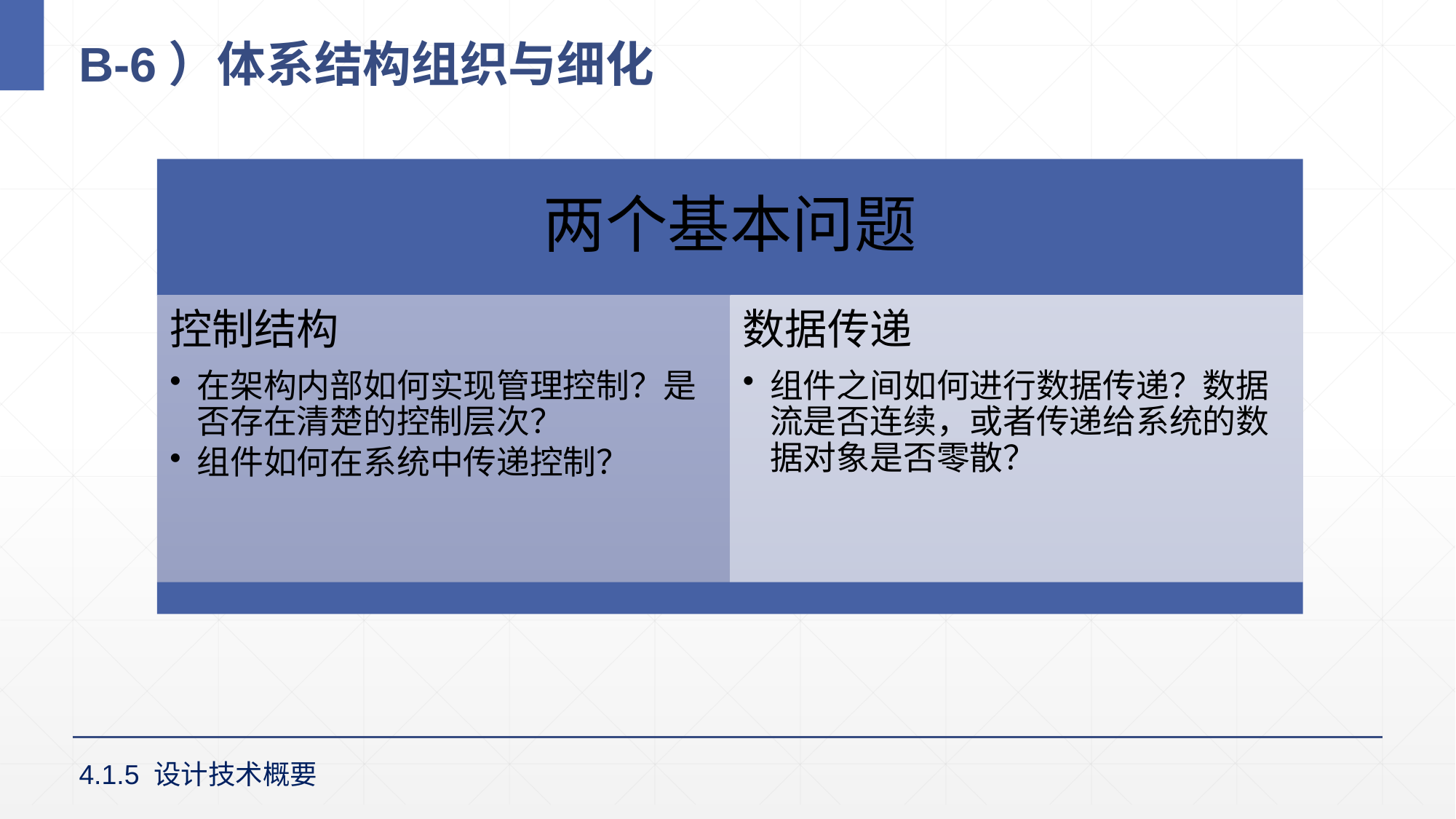

# B-6）体系结构组织与细化
两个基本问题
控制结构
在架构内部如何实现管理控制？是否存在清楚的控制层次？
组件如何在系统中传递控制？
数据传递
组件之间如何进行数据传递？数据流是否连续，或者传递给系统的数据对象是否零散？
4.1.5 设计技术概要